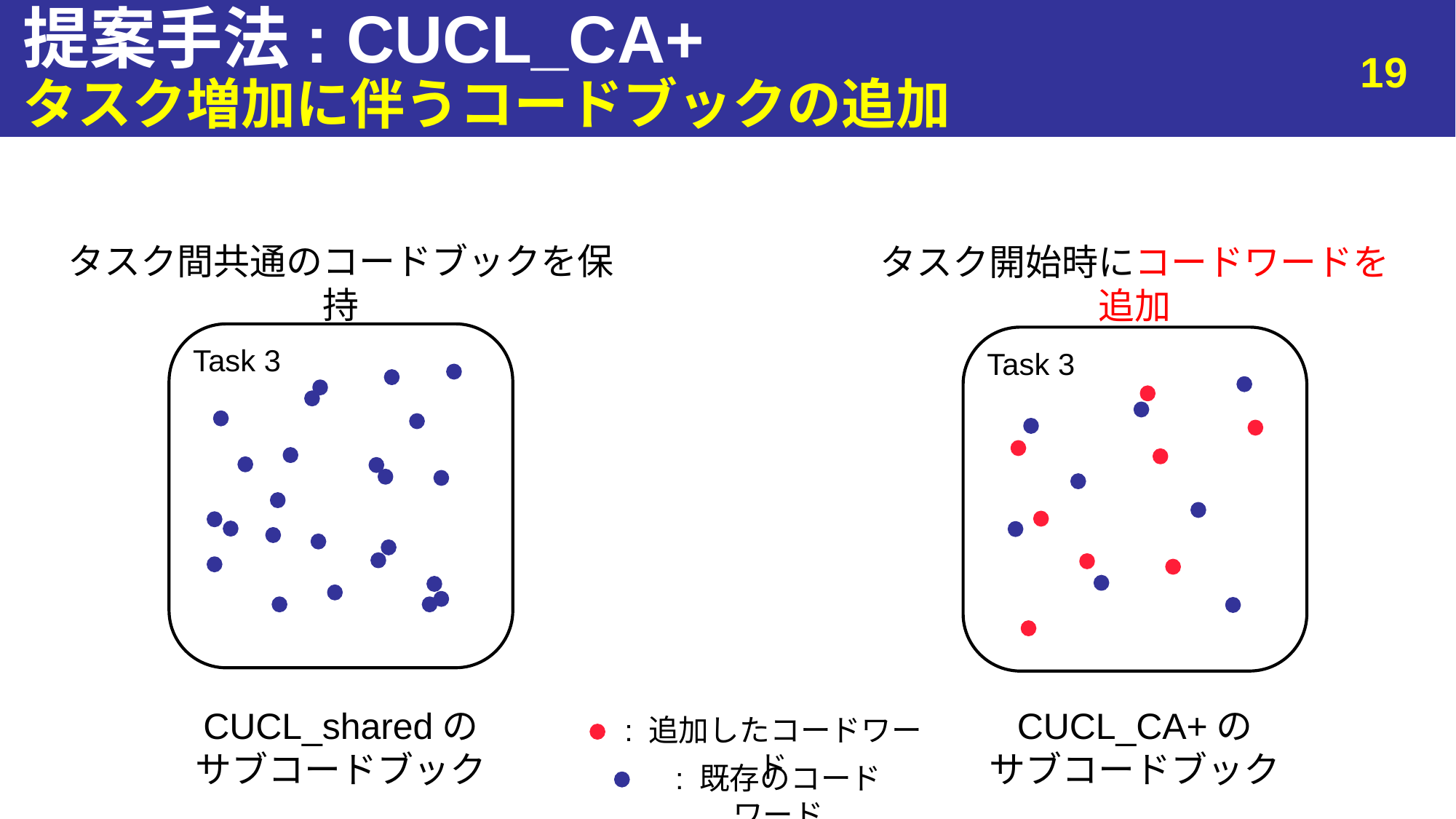

# 提案手法: CUCL_CA+
19
タスク増加に伴うコードブックの追加
タスク間共通のコードブックを保持
タスク開始時にコードワードを追加

Task 3
Task 3

CUCL_sharedの
サブコードブック
CUCL_CA+の
サブコードブック
: 追加したコードワード

: 既存のコードワード